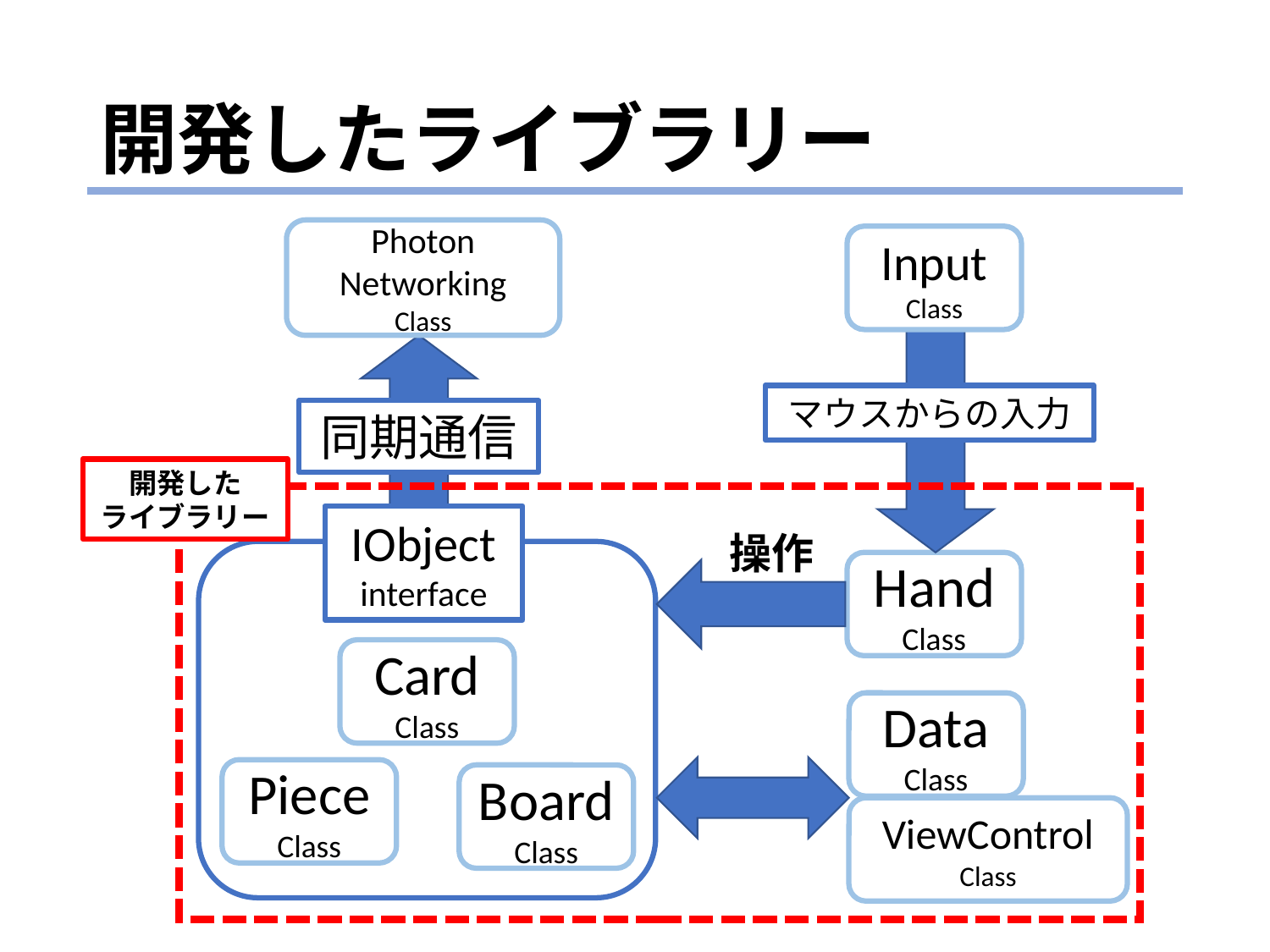

# 開発したライブラリー
Photon
Networking
Class
Input
Class

マウスからの入力
同期通信
開発した
ライブラリー

IObject
interface
操作

Hand
Class

Card
Class
Data
Class

Piece
Class
Board
Class
ViewControl
Class